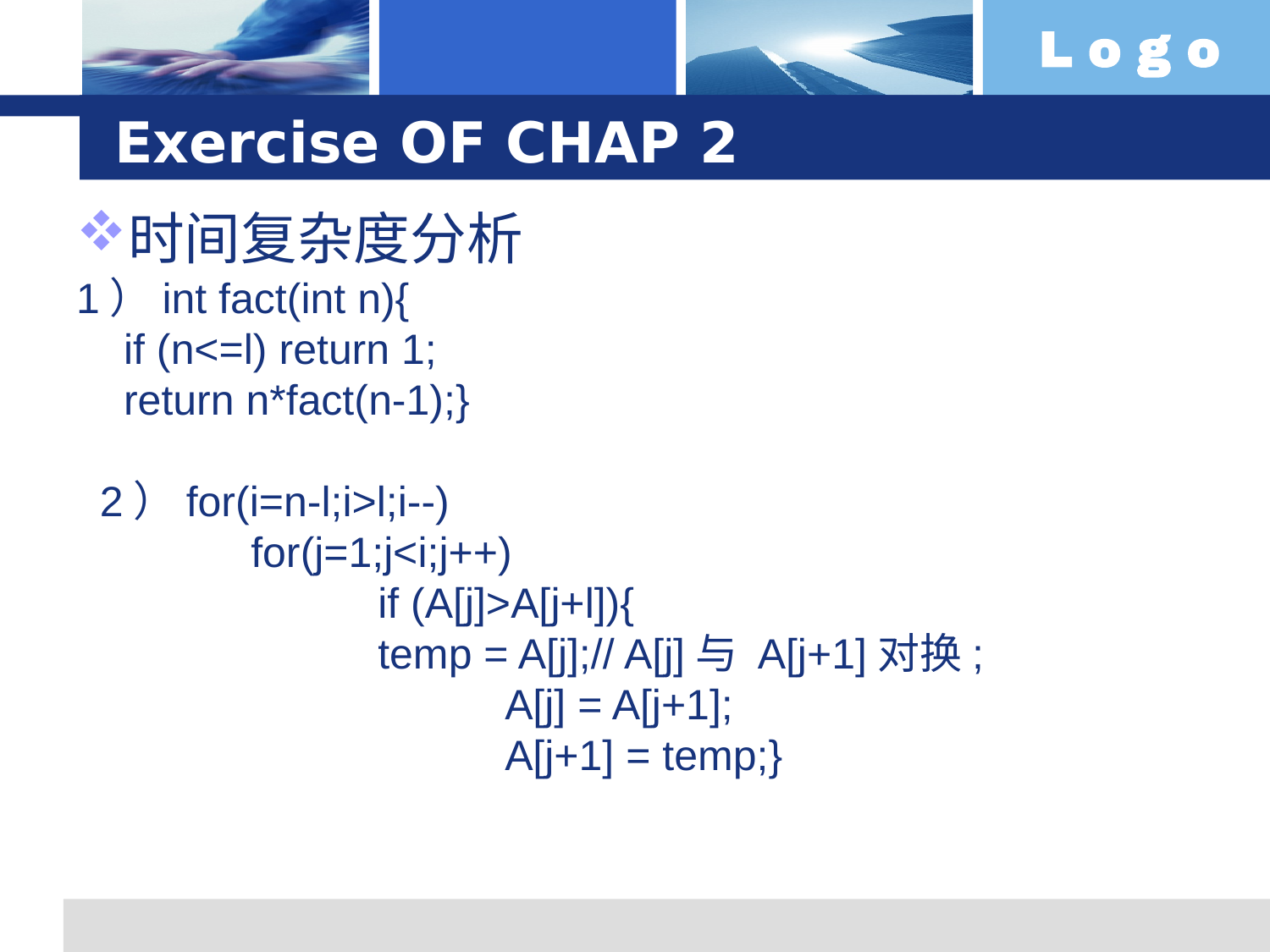

# Exercise OF CHAP 2
时间复杂度分析
1）int fact(int n){
    if (n<=l) return 1;
    return n*fact(n-1);}

  2）for(i=n-l;i>l;i--)
   		for(j=1;j<i;j++)
       		if (A[j]>A[j+l]){
          		temp = A[j];// A[j]与 A[j+1]对换;
 		 		A[j] = A[j+1];
		  		A[j+1] = temp;}

110